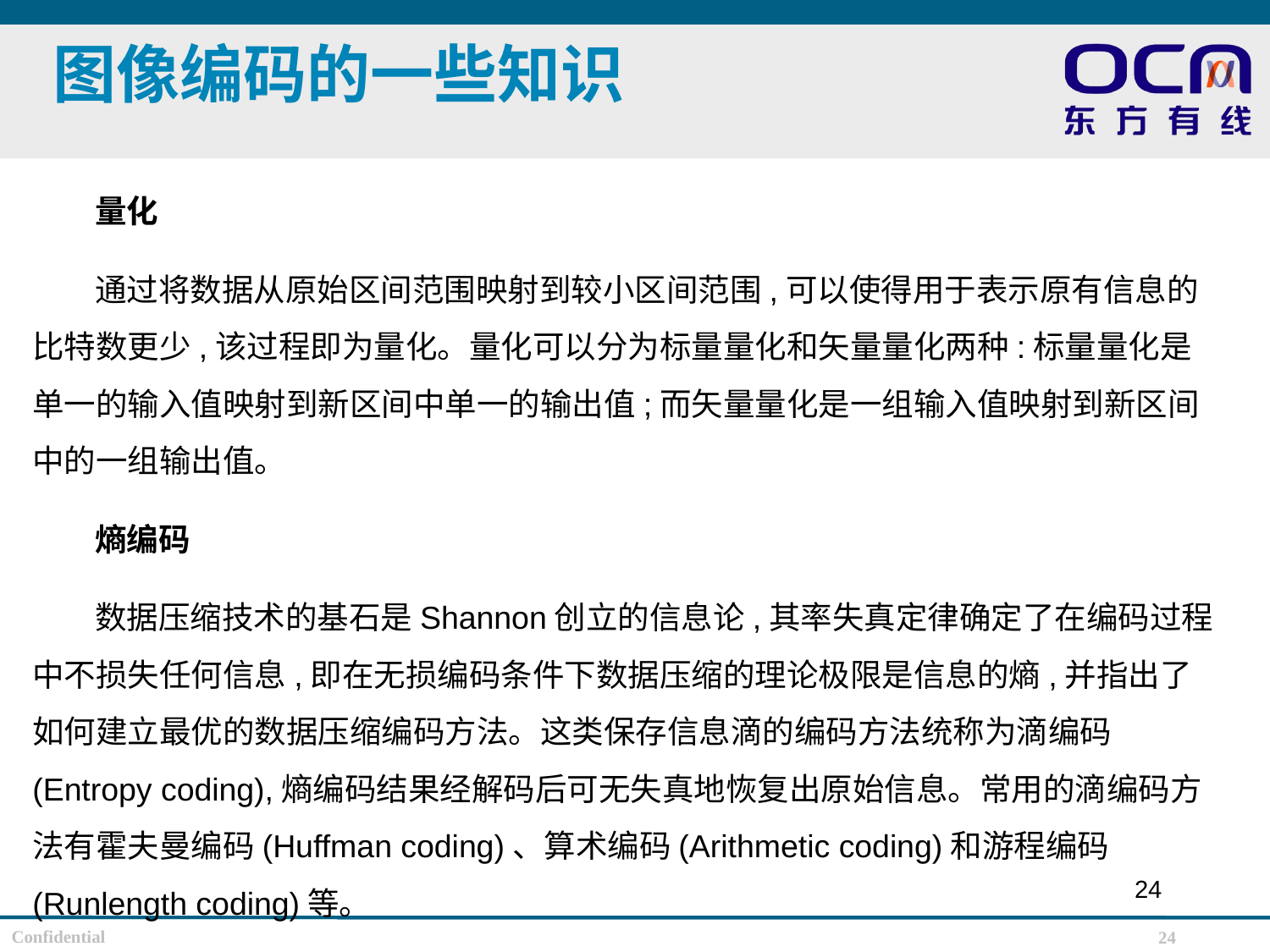

# 图像编码的一些知识
量化
通过将数据从原始区间范围映射到较小区间范围,可以使得用于表示原有信息的比特数更少,该过程即为量化。量化可以分为标量量化和矢量量化两种:标量量化是单一的输入值映射到新区间中单一的输出值;而矢量量化是一组输入值映射到新区间中的一组输出值。
熵编码
数据压缩技术的基石是Shannon创立的信息论,其率失真定律确定了在编码过程中不损失任何信息,即在无损编码条件下数据压缩的理论极限是信息的熵,并指出了如何建立最优的数据压缩编码方法。这类保存信息滴的编码方法统称为滴编码(Entropy coding),熵编码结果经解码后可无失真地恢复出原始信息。常用的滴编码方法有霍夫曼编码(Huffman coding)、算术编码(Arithmetic coding)和游程编码(Runlength coding)等。
24